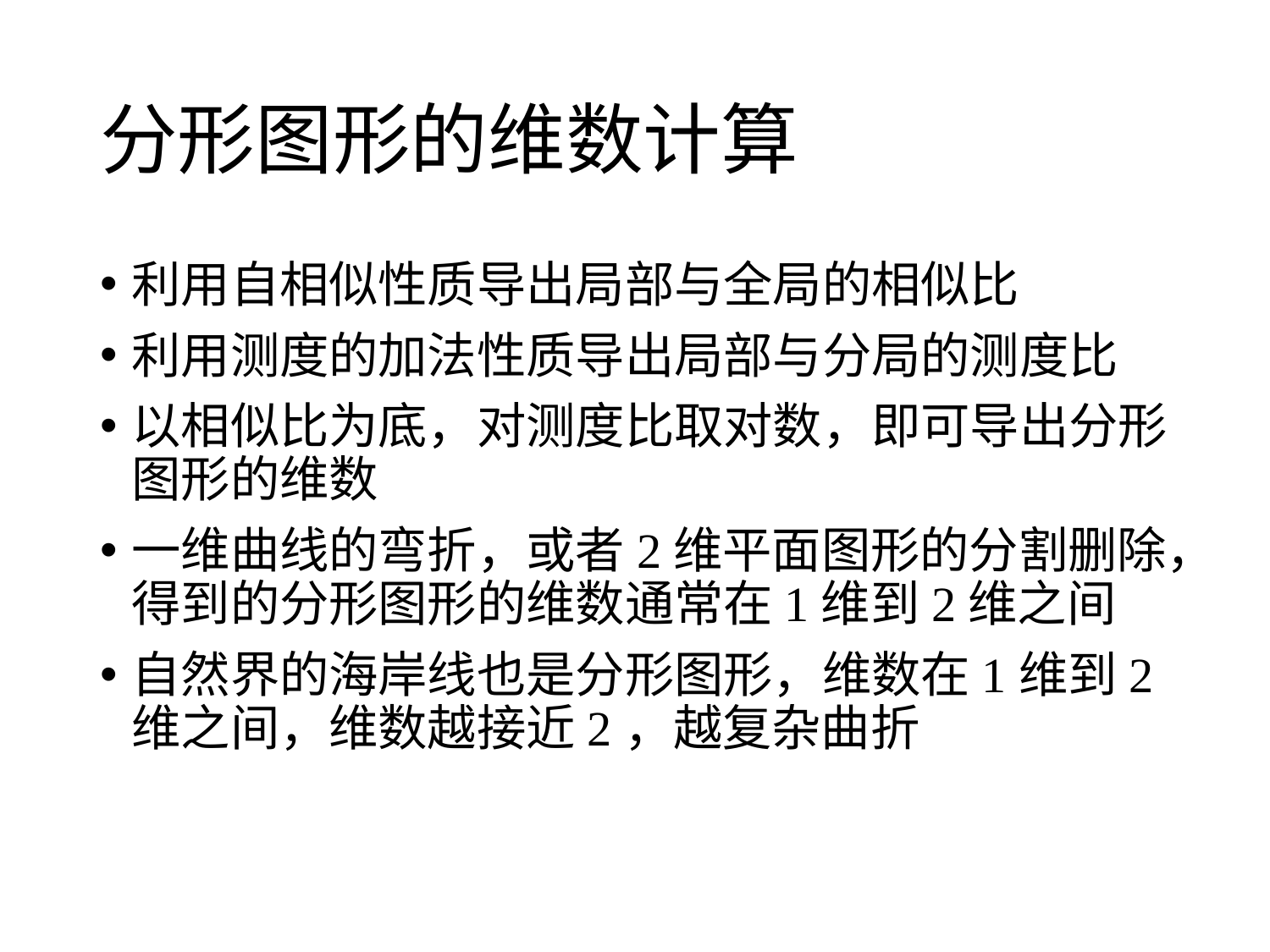

# 分形图形的维数计算
利用自相似性质导出局部与全局的相似比
利用测度的加法性质导出局部与分局的测度比
以相似比为底，对测度比取对数，即可导出分形图形的维数
一维曲线的弯折，或者2维平面图形的分割删除，得到的分形图形的维数通常在1维到2维之间
自然界的海岸线也是分形图形，维数在1维到2维之间，维数越接近2，越复杂曲折